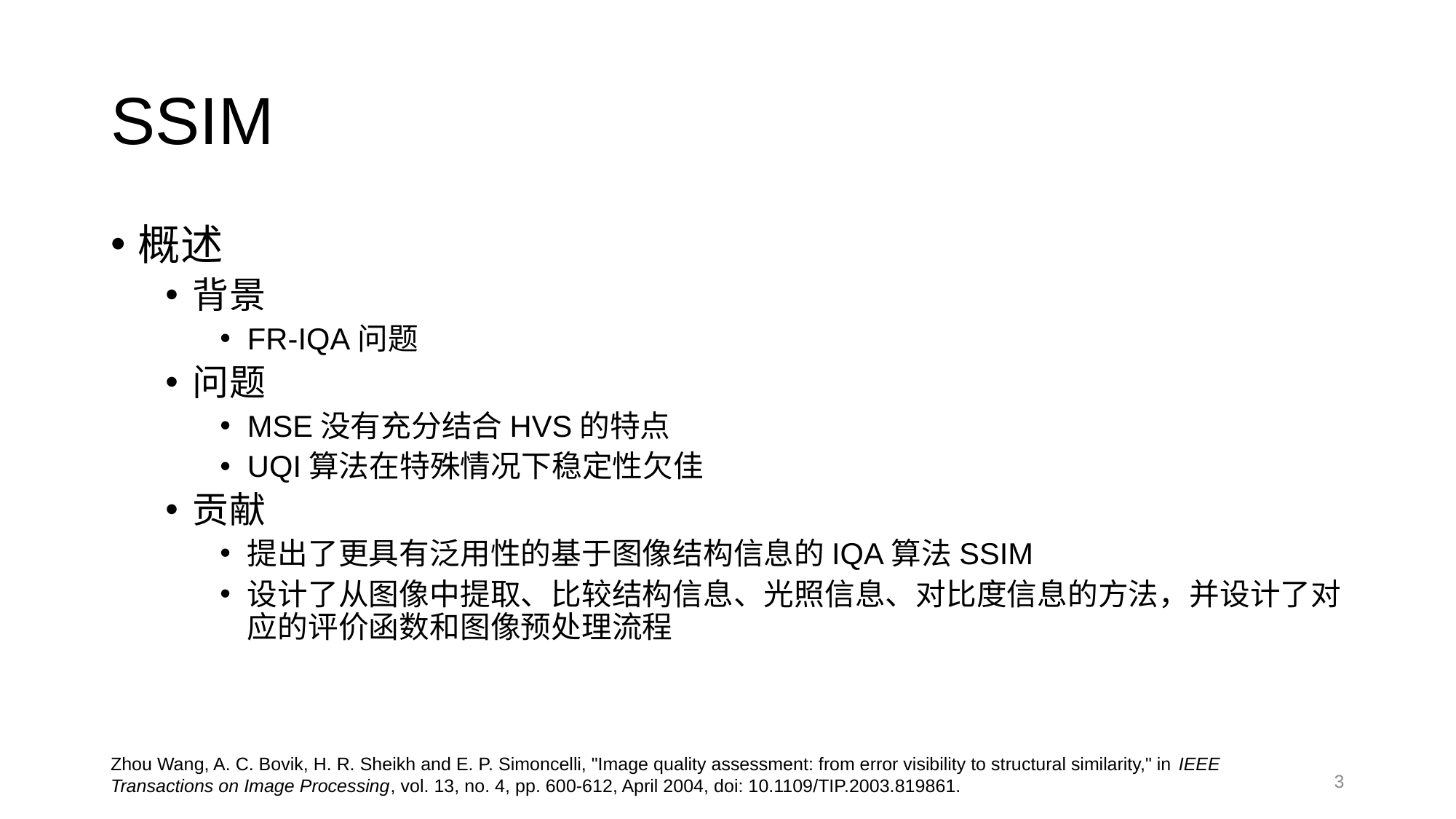

# SSIM
概述
背景
FR-IQA问题
问题
MSE没有充分结合HVS的特点
UQI算法在特殊情况下稳定性欠佳
贡献
提出了更具有泛用性的基于图像结构信息的IQA算法SSIM
设计了从图像中提取、比较结构信息、光照信息、对比度信息的方法，并设计了对应的评价函数和图像预处理流程
Zhou Wang, A. C. Bovik, H. R. Sheikh and E. P. Simoncelli, "Image quality assessment: from error visibility to structural similarity," in IEEE Transactions on Image Processing, vol. 13, no. 4, pp. 600-612, April 2004, doi: 10.1109/TIP.2003.819861.
3